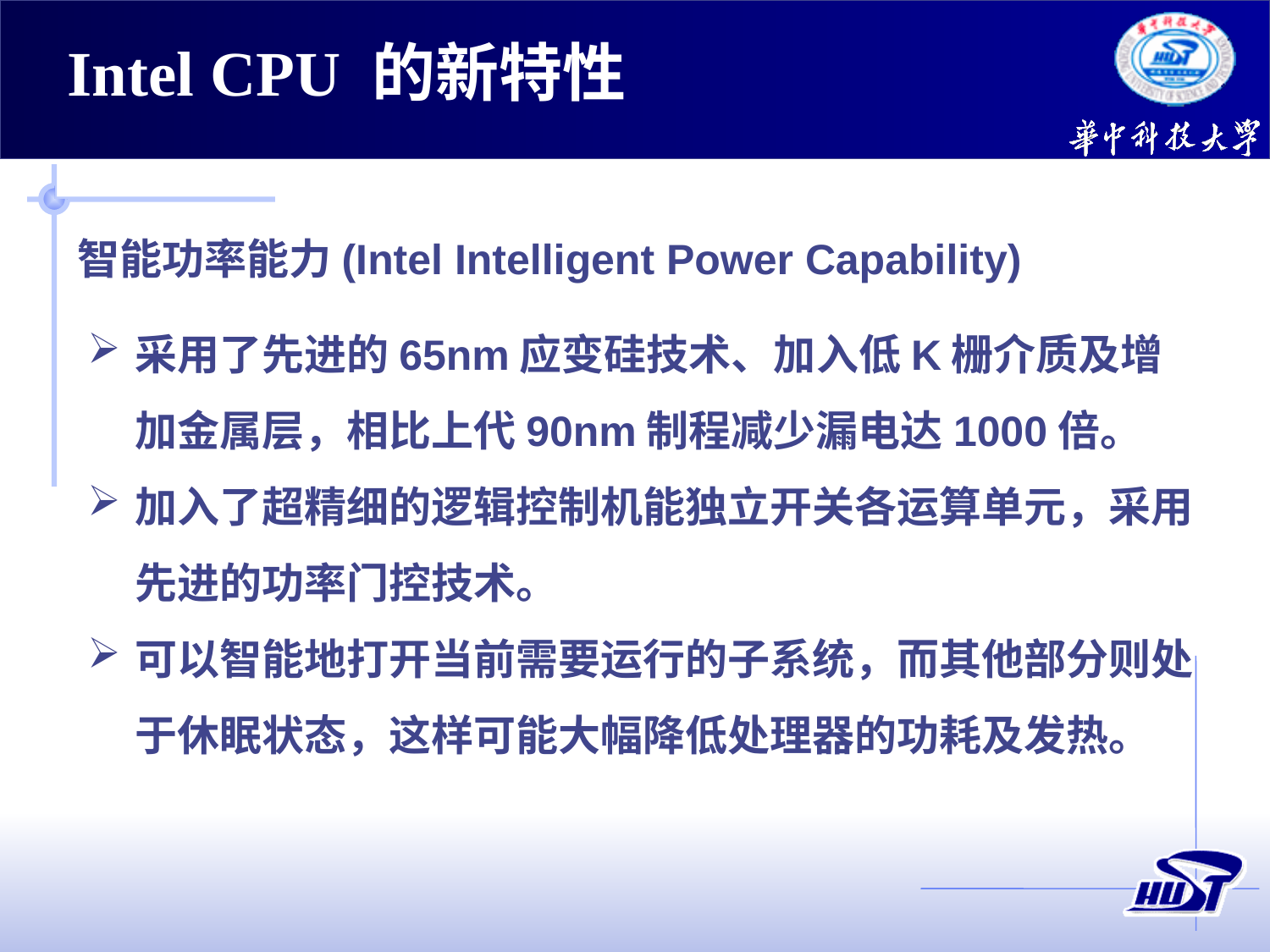

Intel CPU 的新特性
智能功率能力(Intel Intelligent Power Capability)
采用了先进的65nm应变硅技术、加入低K栅介质及增加金属层，相比上代90nm制程减少漏电达1000倍。
加入了超精细的逻辑控制机能独立开关各运算单元，采用先进的功率门控技术。
可以智能地打开当前需要运行的子系统，而其他部分则处于休眠状态，这样可能大幅降低处理器的功耗及发热。